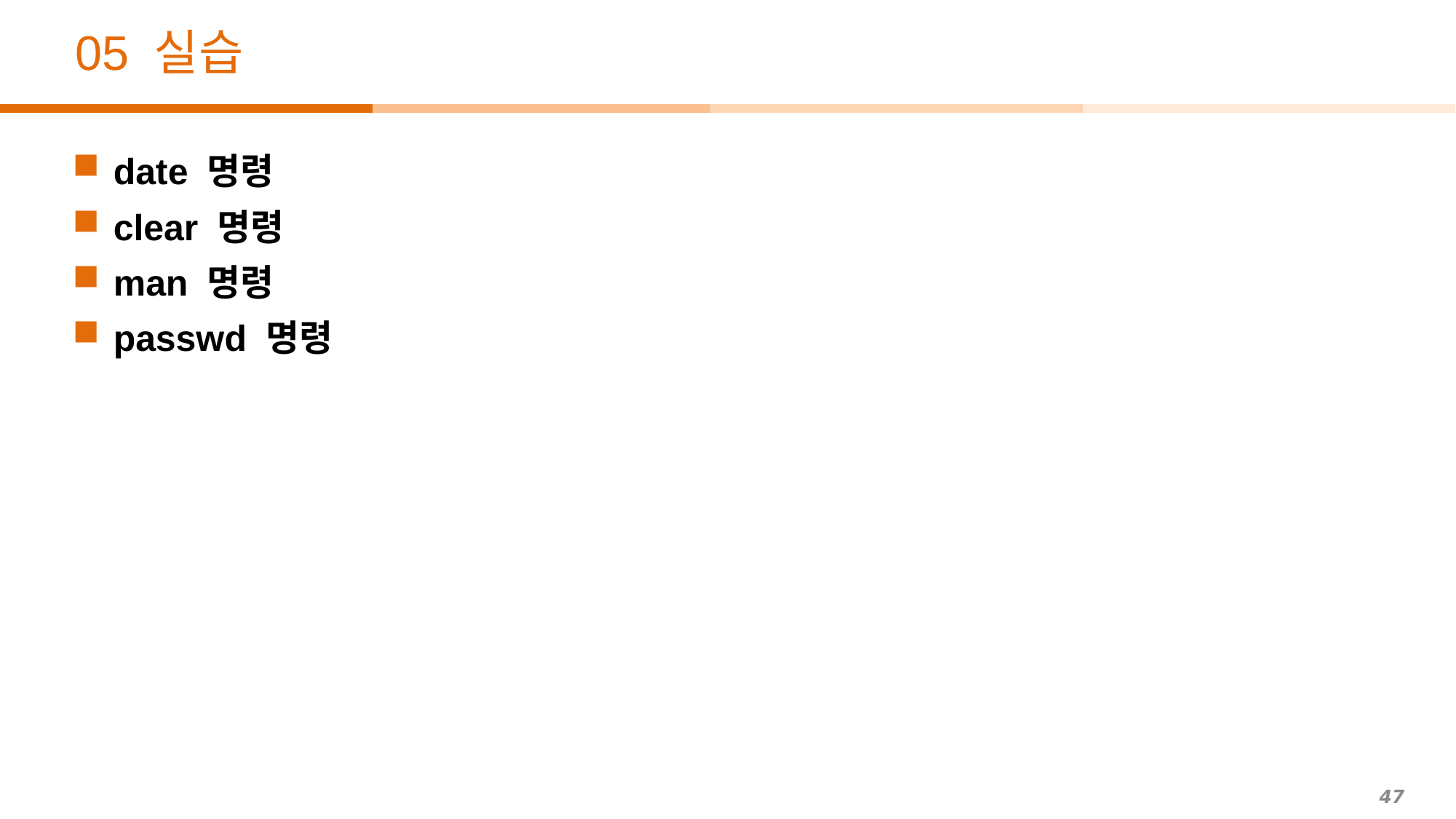

# 05 실습
date 명령
clear 명령
man 명령
passwd 명령